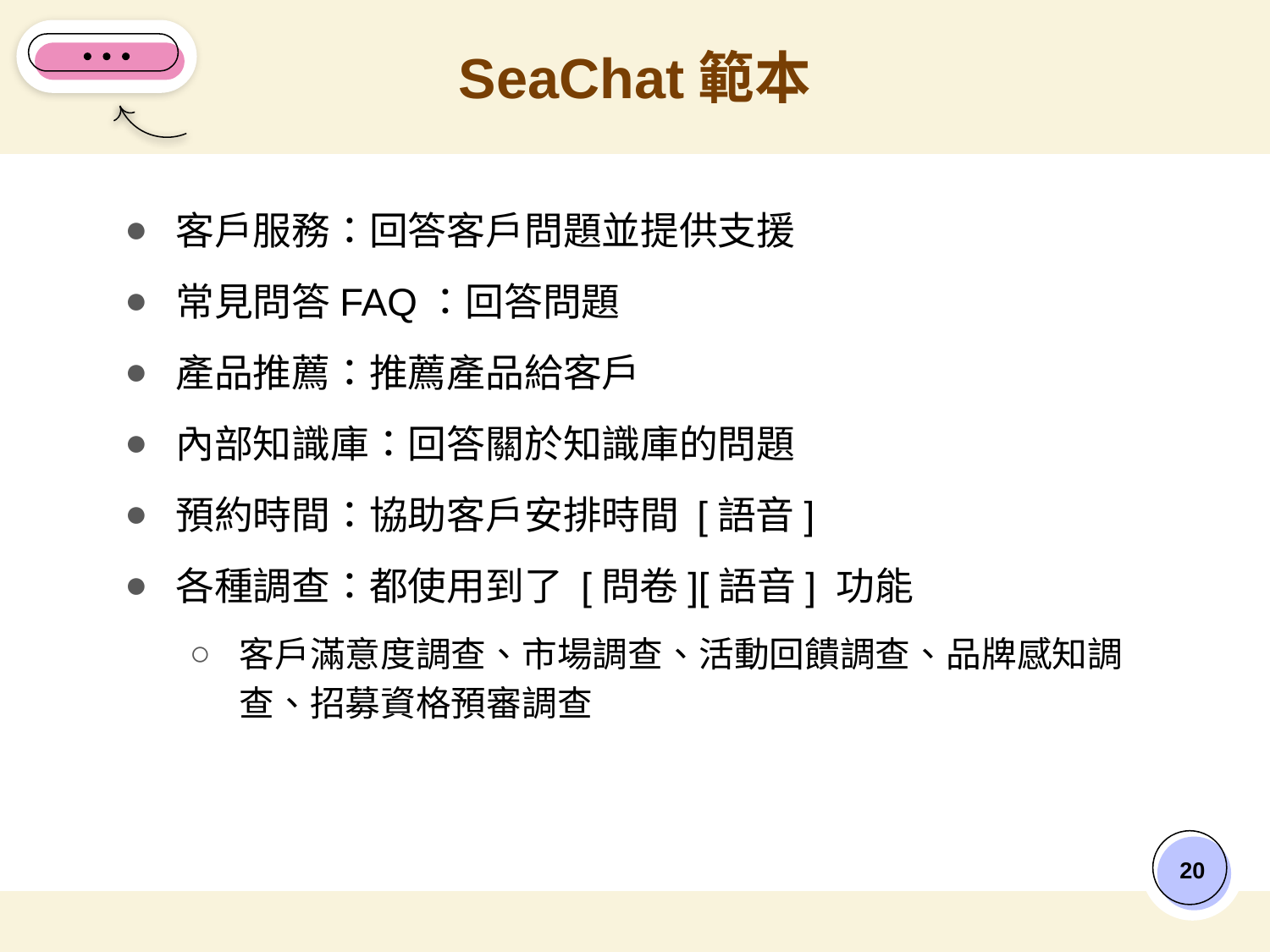

# SeaChat範本
客戶服務：回答客戶問題並提供支援
常見問答FAQ：回答問題
產品推薦：推薦產品給客戶
內部知識庫：回答關於知識庫的問題
預約時間：協助客戶安排時間 [語音]
各種調查：都使用到了 [問卷][語音] 功能
客戶滿意度調查、市場調查、活動回饋調查、品牌感知調查、招募資格預審調查
20